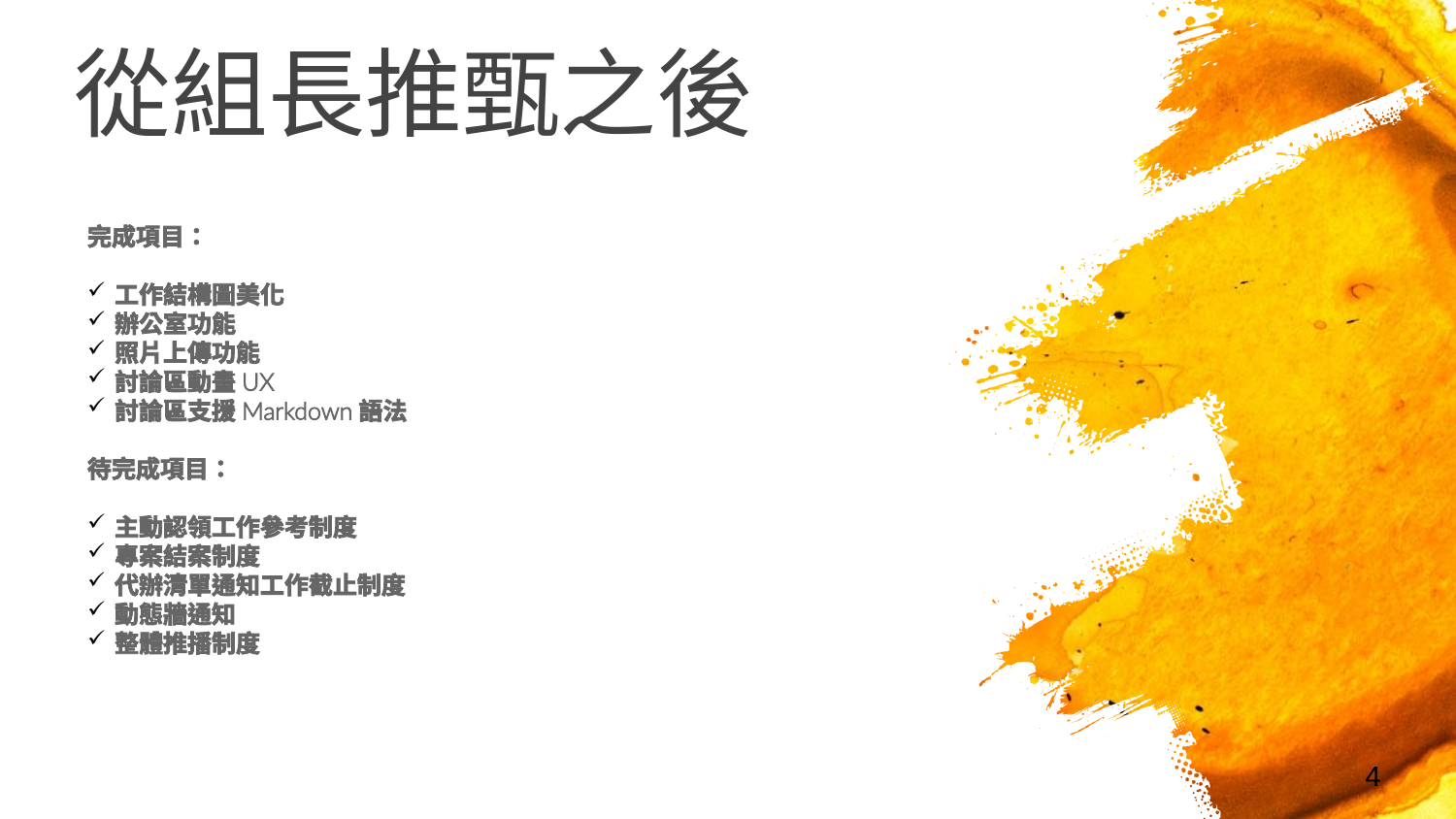

# 從組長推甄之後
完成項目：

工作結構圖美化
辦公室功能
照片上傳功能
討論區動畫UX
討論區支援Markdown語法

待完成項目：

主動認領工作參考制度
專案結案制度
代辦清單通知工作截止制度
動態牆通知
整體推播制度
4